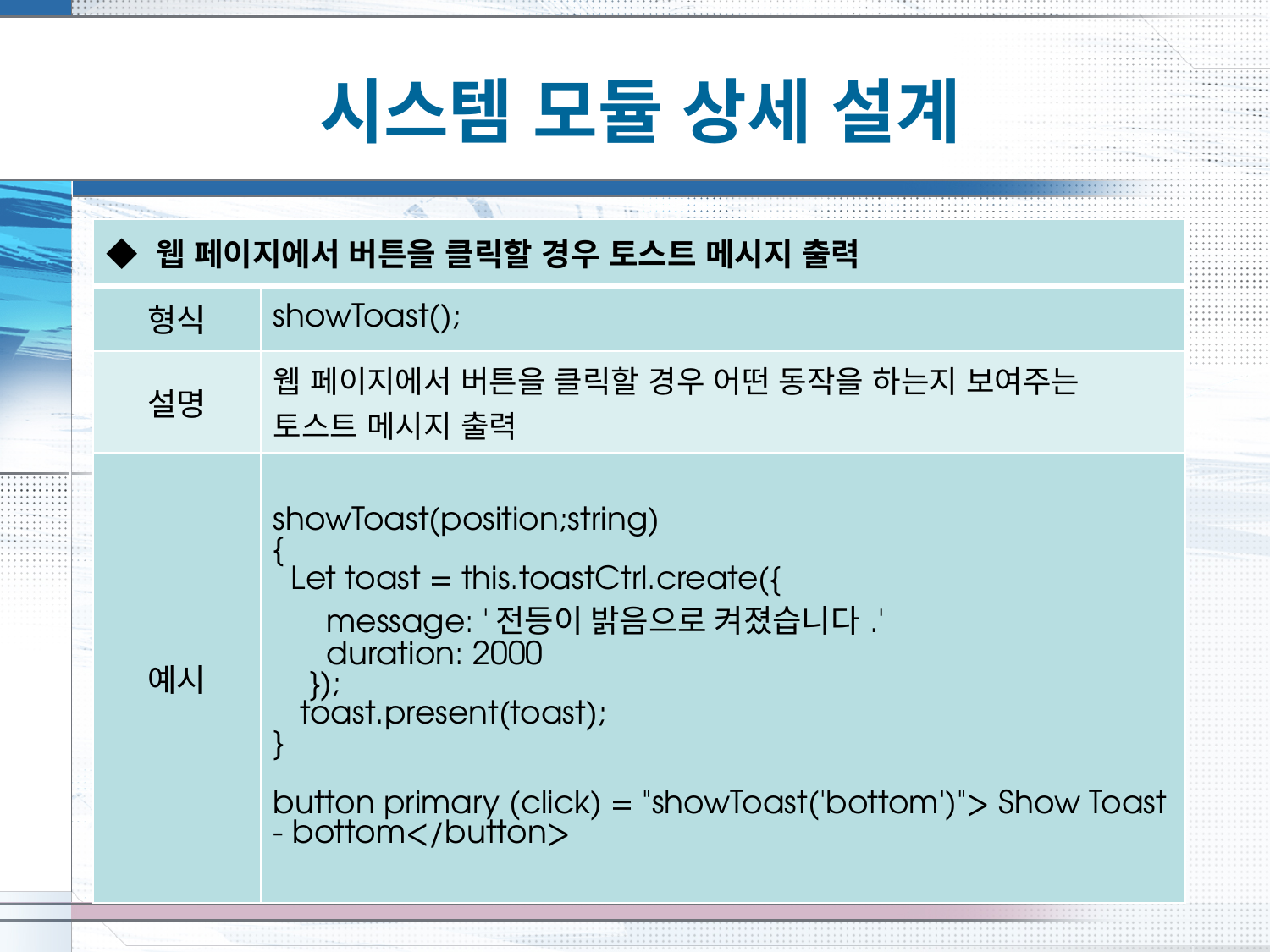

# 시스템 모듈 상세 설계
| ◆ 웹 페이지에서 버튼을 클릭할 경우 토스트 메시지 출력 |  |
| --- | --- |
| 형식 | showToast(); |
| 설명 | 웹 페이지에서 버튼을 클릭할 경우 어떤 동작을 하는지 보여주는 토스트 메시지 출력 |
| 예시 | showToast(position;string) { Let toast = this.toastCtrl.create({ message: '전등이 밝음으로 켜졌습니다.' duration: 2000 }); toast.present(toast); } button primary (click) = "showToast('bottom')"> Show Toast - bottom</button> |